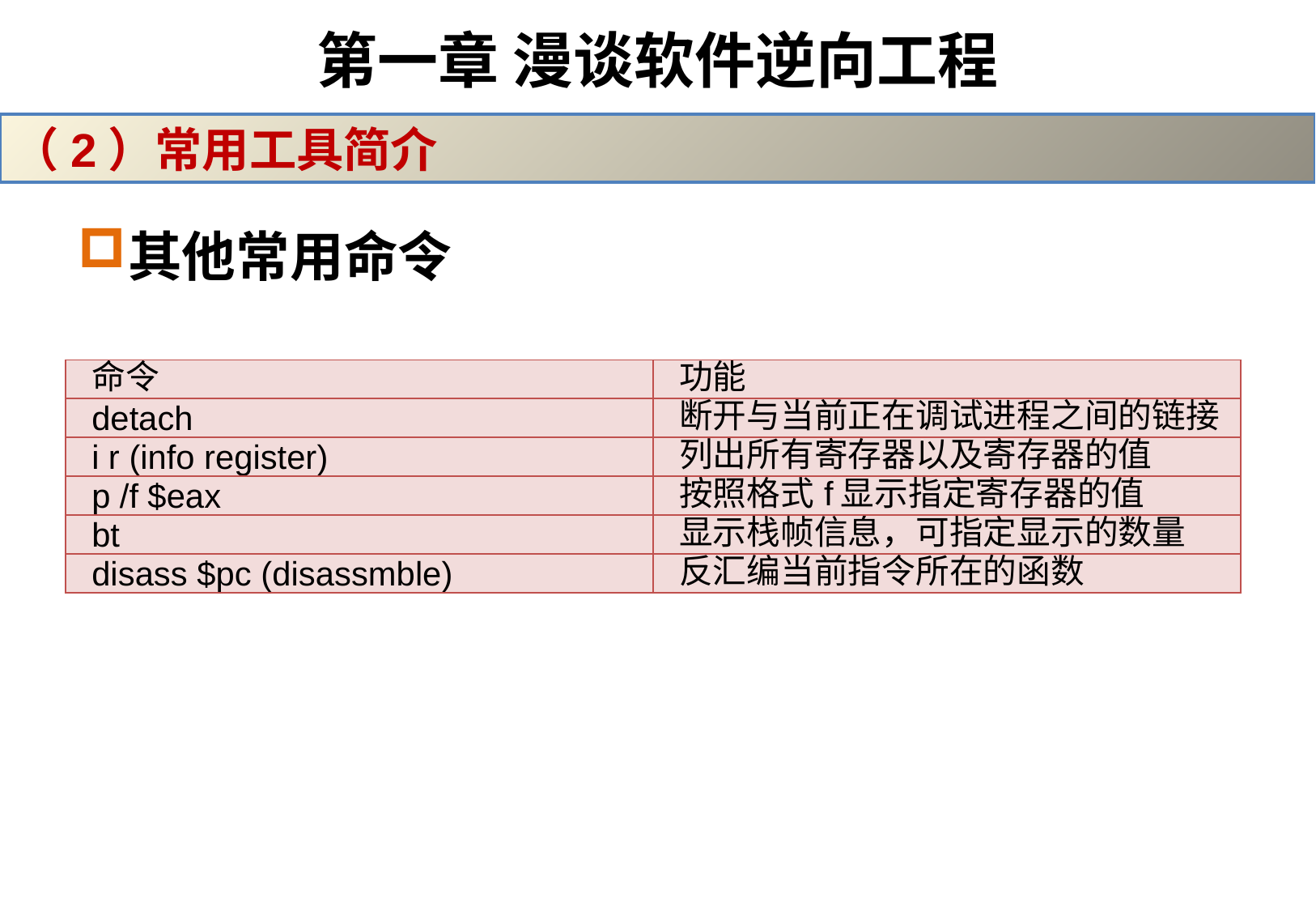

# 第一章 漫谈软件逆向工程
（2）常用工具简介
其他常用命令
| 命令 | 功能 |
| --- | --- |
| detach | 断开与当前正在调试进程之间的链接 |
| i r (info register) | 列出所有寄存器以及寄存器的值 |
| p /f $eax | 按照格式f显示指定寄存器的值 |
| bt | 显示栈帧信息，可指定显示的数量 |
| disass $pc (disassmble) | 反汇编当前指令所在的函数 |